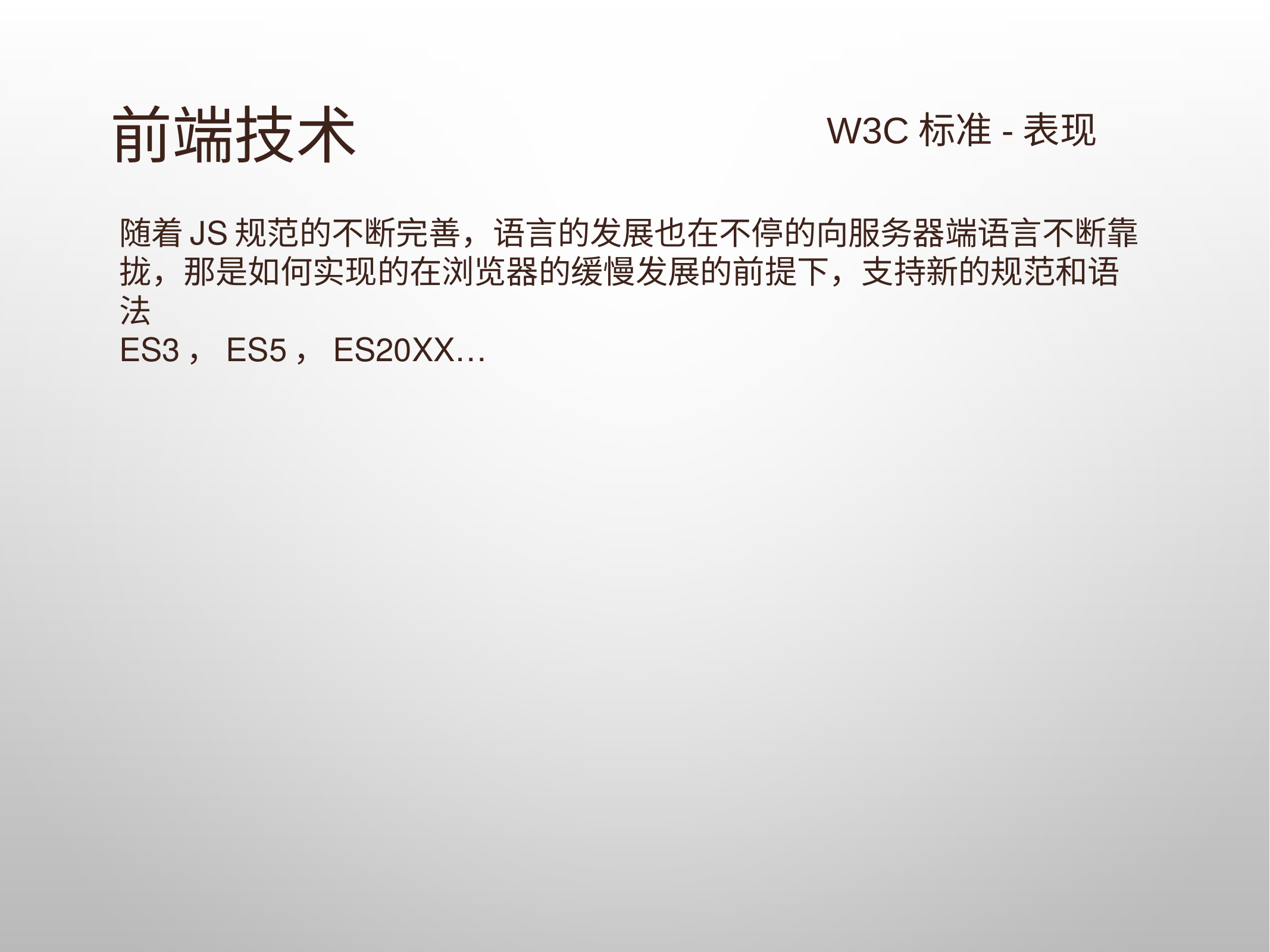

# 前端技术
W3C标准-表现
随着js规范的不断完善，语言的发展也在不停的向服务器端语言不断靠拢，那是如何实现的在浏览器的缓慢发展的前提下，支持新的规范和语法
ES3，ES5，ES20XX…